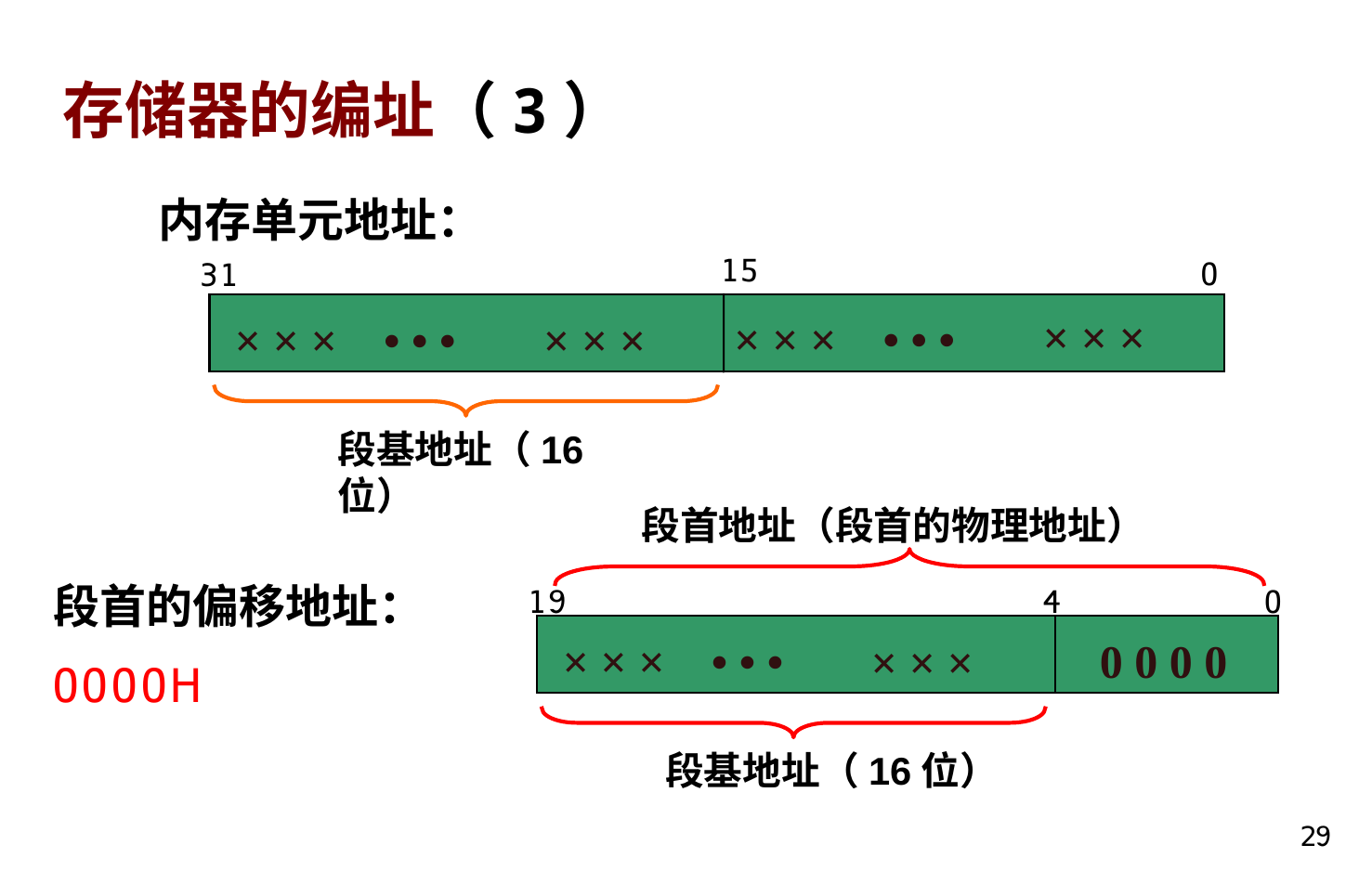

# 存储器的编址（3）

内存单元地址：

15
0
31

× × ×
× × ×    • • •
× × ×    • • •
× × ×
段基地址（16位）

段首地址（段首的物理地址）
段首的偏移地址：
0000H
19
4
0

× × ×    • • •
0 0 0 0
× × ×
段基地址（16位）
29